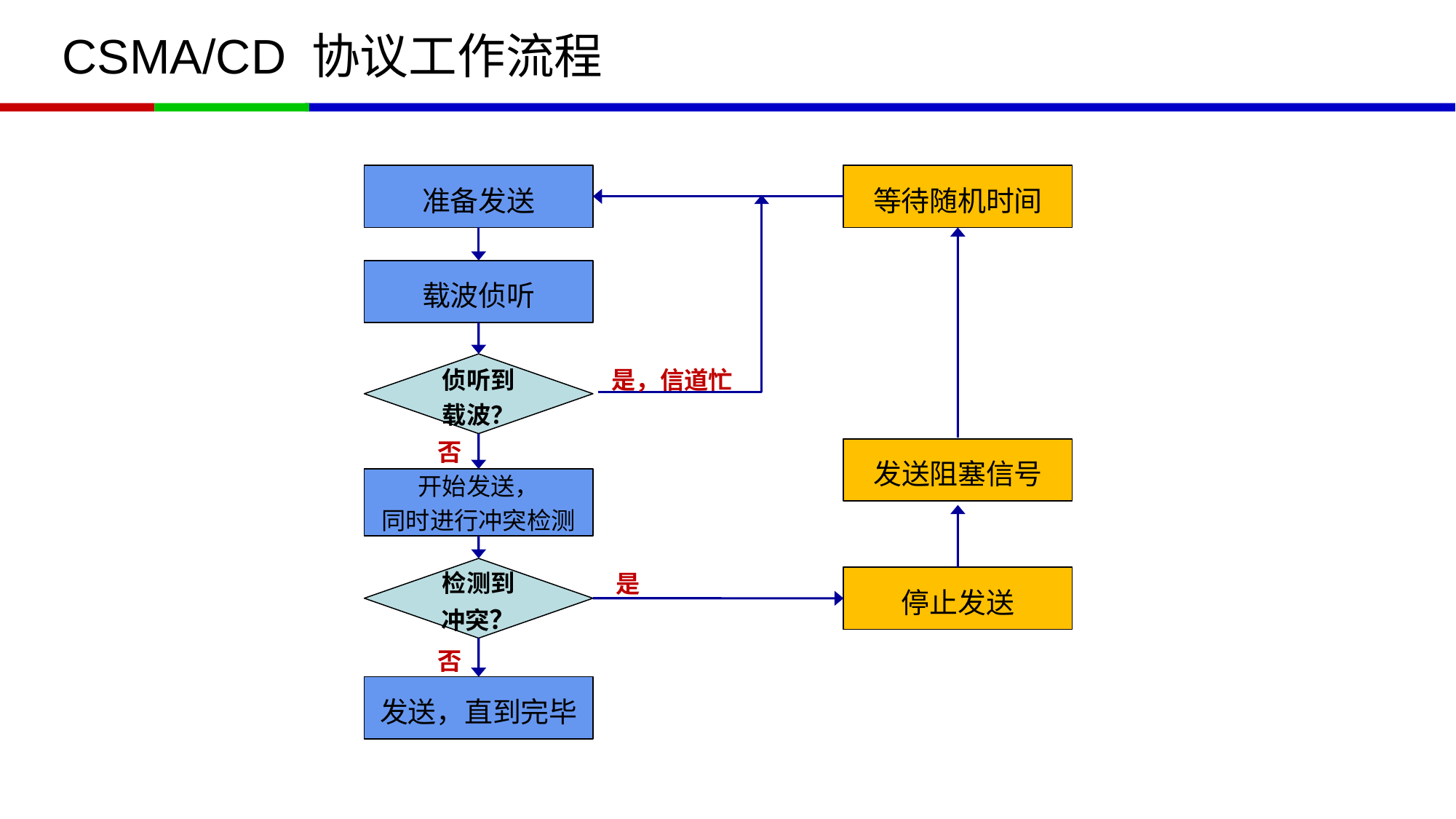

# CSMA/CD 协议工作流程
等待随机时间
准备发送
载波侦听
是，信道忙
侦听到载波？
否
发送阻塞信号
开始发送，
同时进行冲突检测
是
检测到冲突？
停止发送
否
发送，直到完毕
130